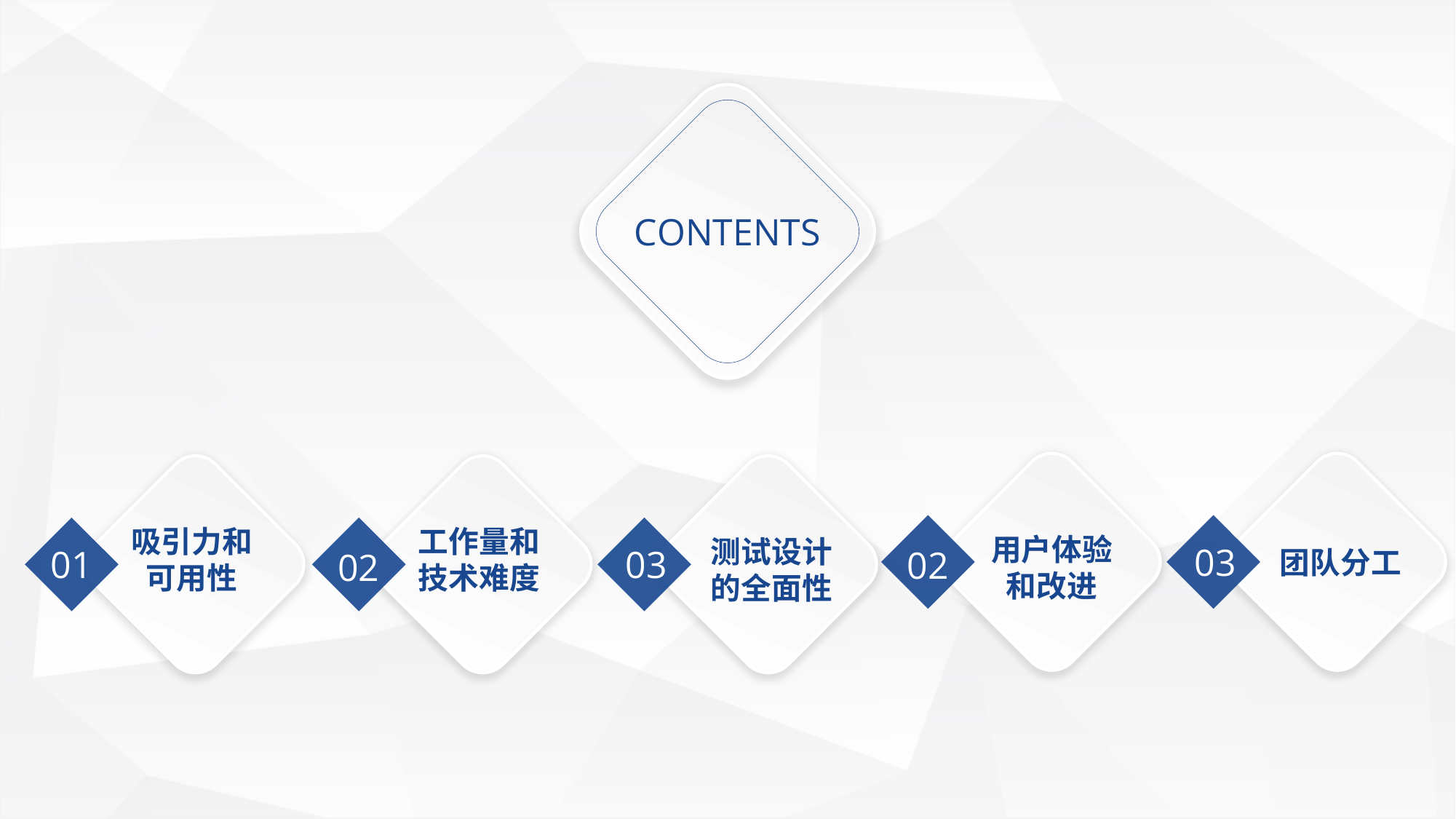

CONTENTS

吸引力和可用性
工作量和技术难度
用户体验和改进
测试设计的全面性

03
01
03
02
团队分工
02